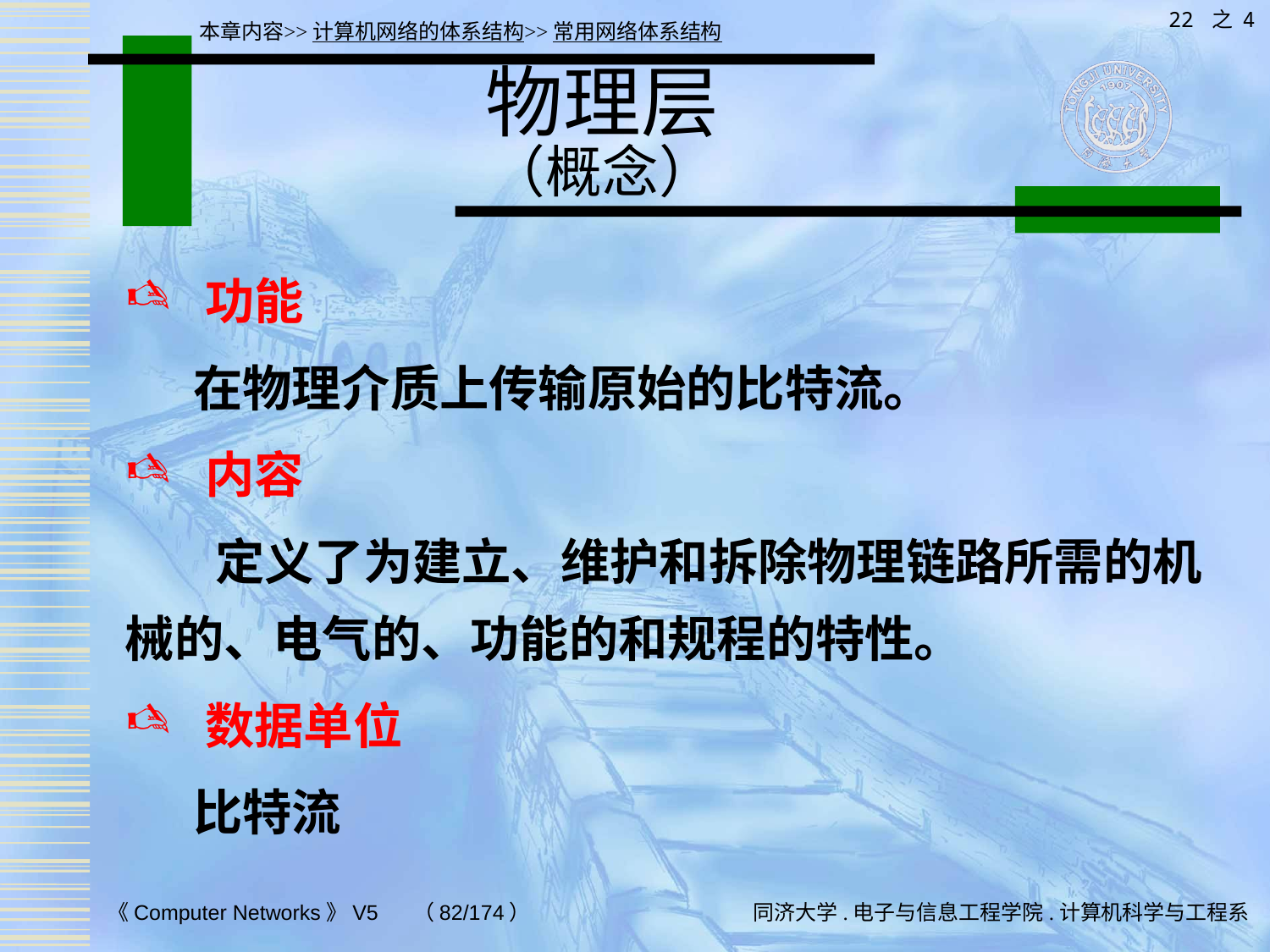

22 之 4
本章内容>>计算机网络的体系结构>>常用网络体系结构
# 物理层 （概念）
  功能
     在物理介质上传输原始的比特流。
  内容
       定义了为建立、维护和拆除物理链路所需的机械的、电气的、功能的和规程的特性。
  数据单位
     比特流